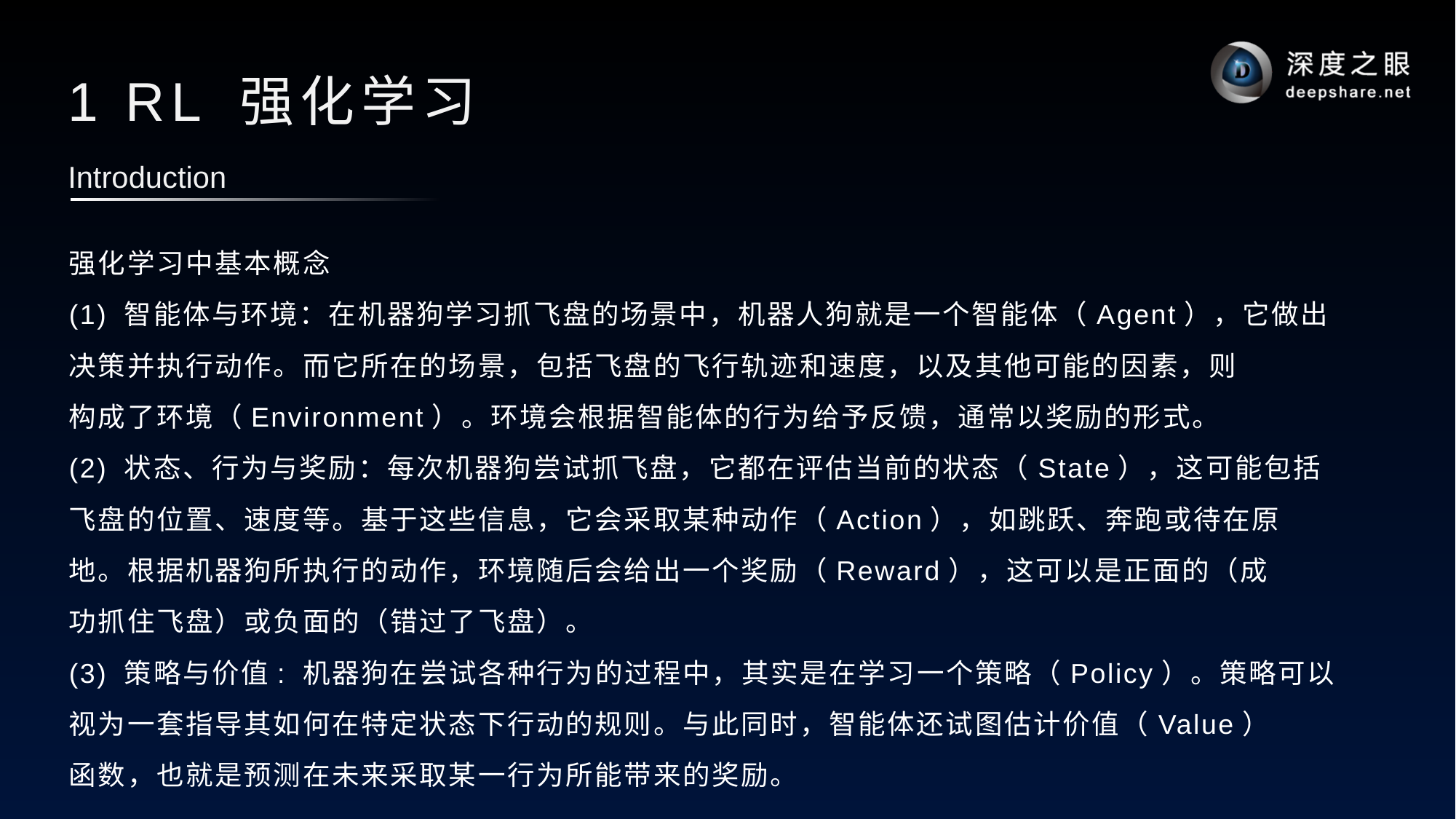

# 1 RL 强化学习
Introduction
强化学习中基本概念
(1) 智能体与环境：在机器狗学习抓飞盘的场景中，机器人狗就是一个智能体（Agent），它做出
决策并执行动作。而它所在的场景，包括飞盘的飞行轨迹和速度，以及其他可能的因素，则
构成了环境（Environment）。环境会根据智能体的行为给予反馈，通常以奖励的形式。
(2) 状态、行为与奖励：每次机器狗尝试抓飞盘，它都在评估当前的状态（State），这可能包括
飞盘的位置、速度等。基于这些信息，它会采取某种动作（Action），如跳跃、奔跑或待在原
地。根据机器狗所执行的动作，环境随后会给出一个奖励（Reward），这可以是正面的（成
功抓住飞盘）或负面的（错过了飞盘）。
(3) 策略与价值: 机器狗在尝试各种行为的过程中，其实是在学习一个策略（Policy）。策略可以
视为一套指导其如何在特定状态下行动的规则。与此同时，智能体还试图估计价值（Value）
函数，也就是预测在未来采取某一行为所能带来的奖励。